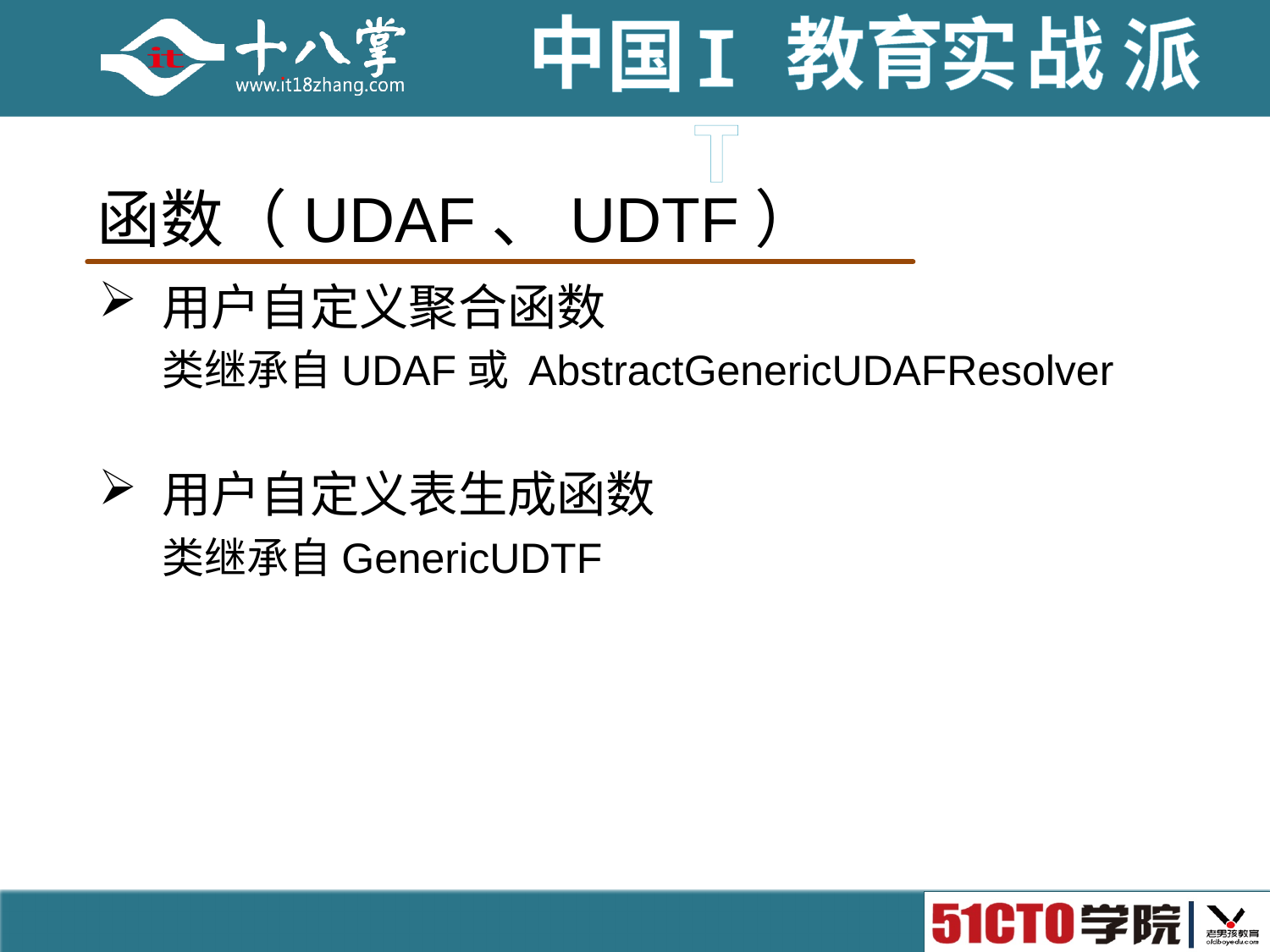

# 函数（UDAF、UDTF）
用户自定义聚合函数
类继承自UDAF或 AbstractGenericUDAFResolver

用户自定义表生成函数
类继承自GenericUDTF